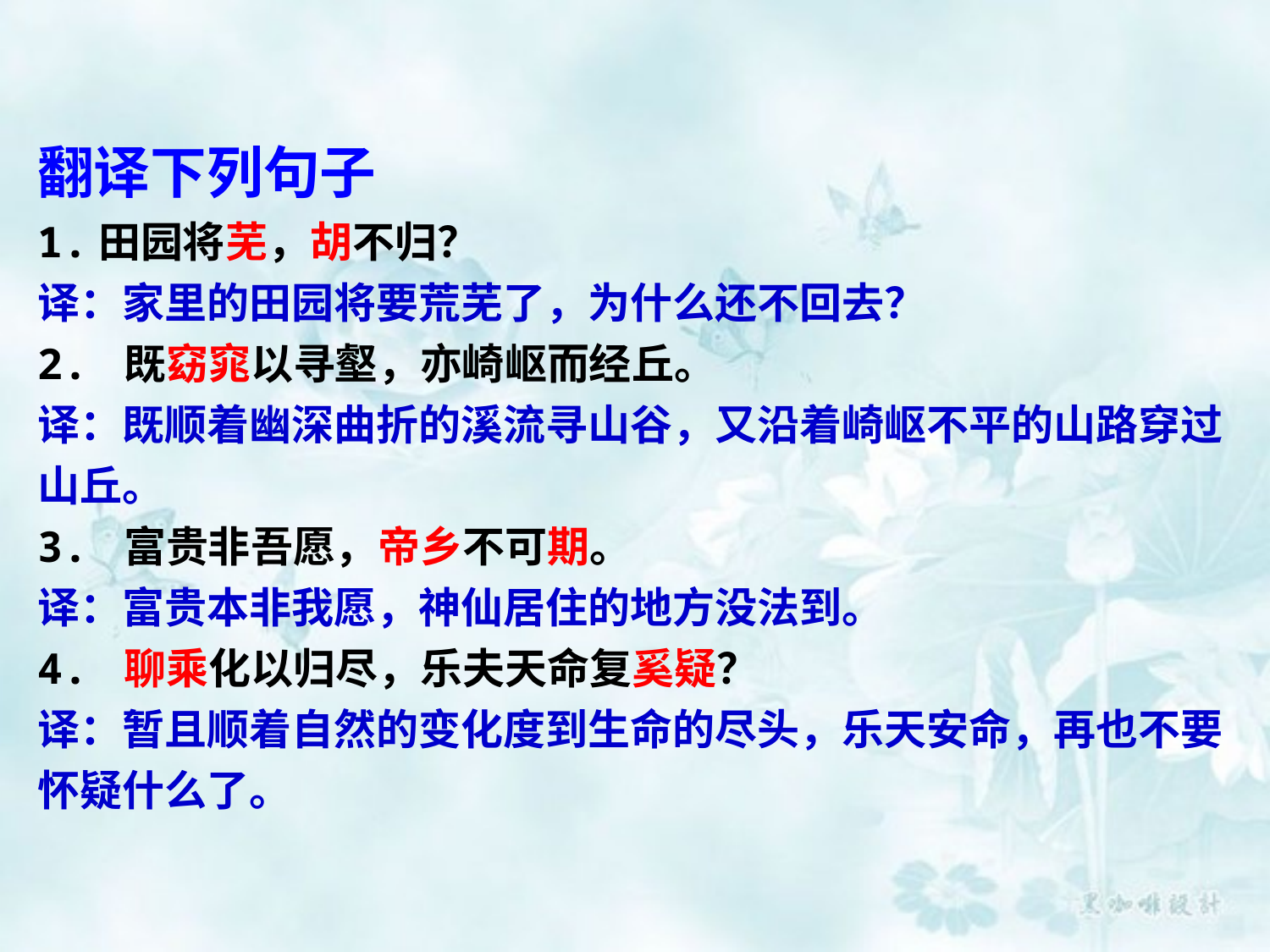

翻译下列句子
1.田园将芜，胡不归？
译：家里的田园将要荒芜了，为什么还不回去？
2. 既窈窕以寻壑，亦崎岖而经丘。
译：既顺着幽深曲折的溪流寻山谷，又沿着崎岖不平的山路穿过山丘。
3. 富贵非吾愿，帝乡不可期。
译：富贵本非我愿，神仙居住的地方没法到。
4. 聊乘化以归尽，乐夫天命复奚疑？
译：暂且顺着自然的变化度到生命的尽头，乐天安命，再也不要怀疑什么了。